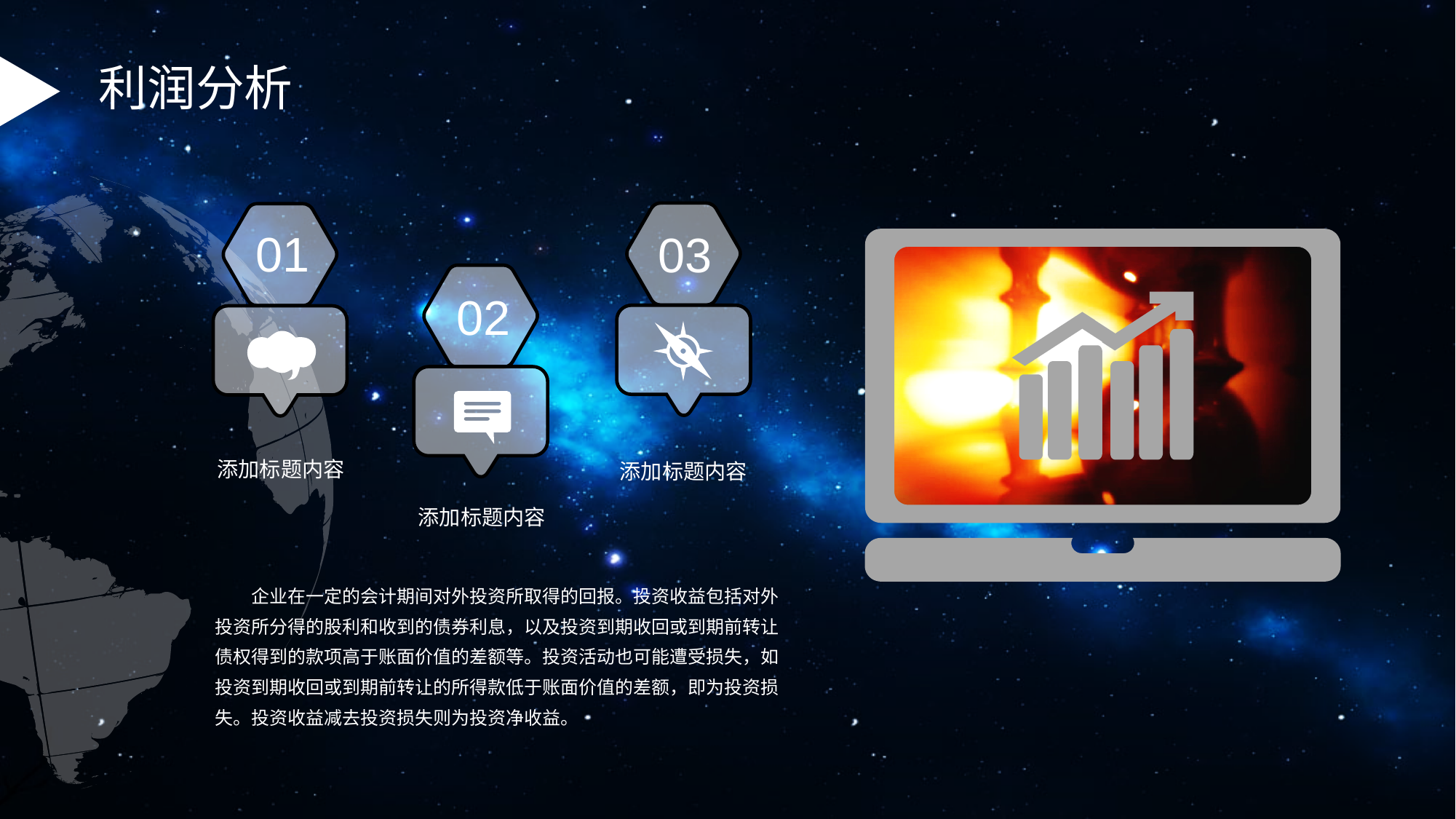

利润分析

01
03

02

添加标题内容
添加标题内容
添加标题内容
　　企业在一定的会计期间对外投资所取得的回报。投资收益包括对外投资所分得的股利和收到的债券利息，以及投资到期收回或到期前转让债权得到的款项高于账面价值的差额等。投资活动也可能遭受损失，如投资到期收回或到期前转让的所得款低于账面价值的差额，即为投资损失。投资收益减去投资损失则为投资净收益。
.